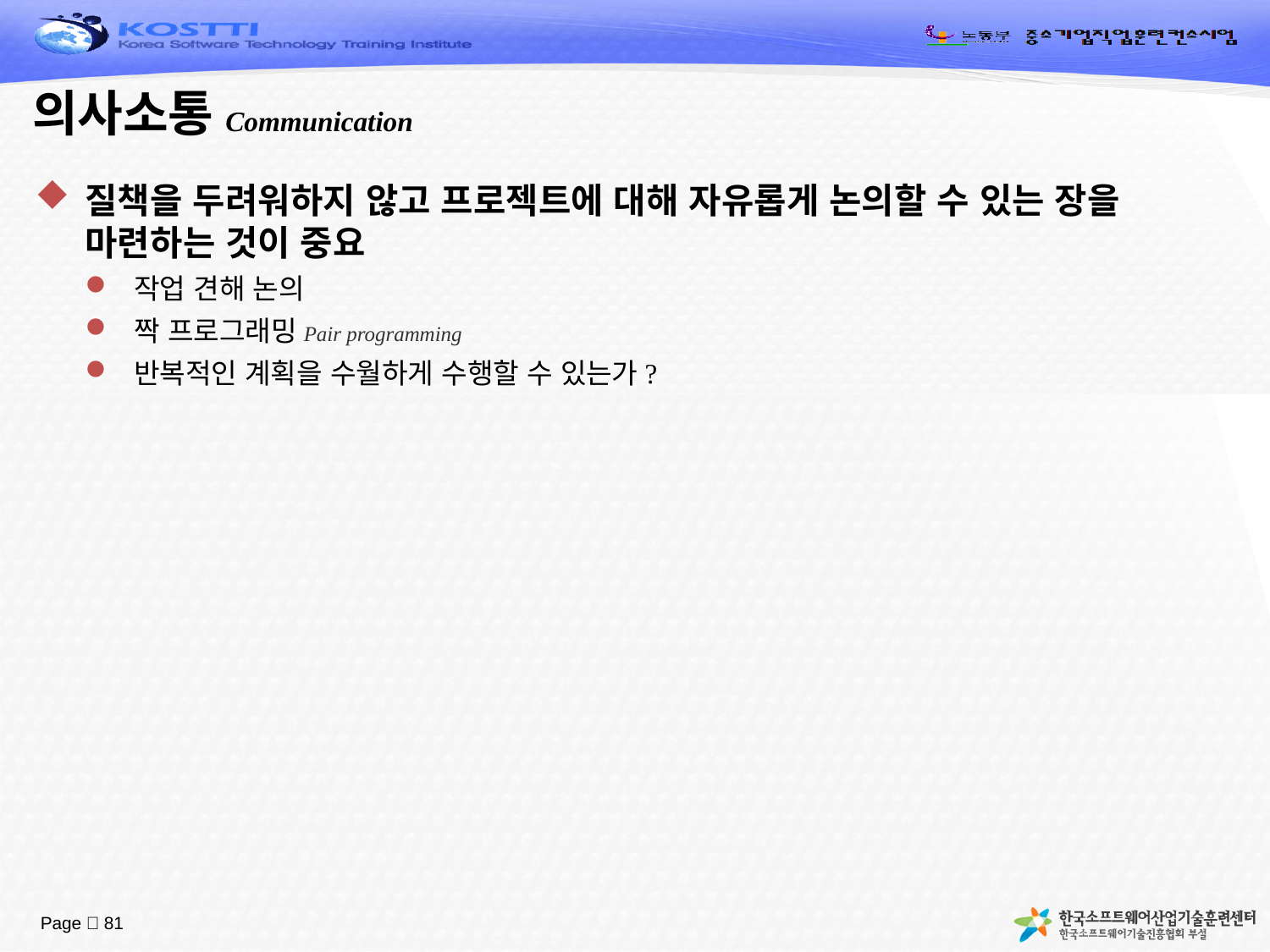

# 의사소통Communication
질책을 두려워하지 않고 프로젝트에 대해 자유롭게 논의할 수 있는 장을 마련하는 것이 중요
작업 견해 논의
짝 프로그래밍Pair programming
반복적인 계획을 수월하게 수행할 수 있는가?